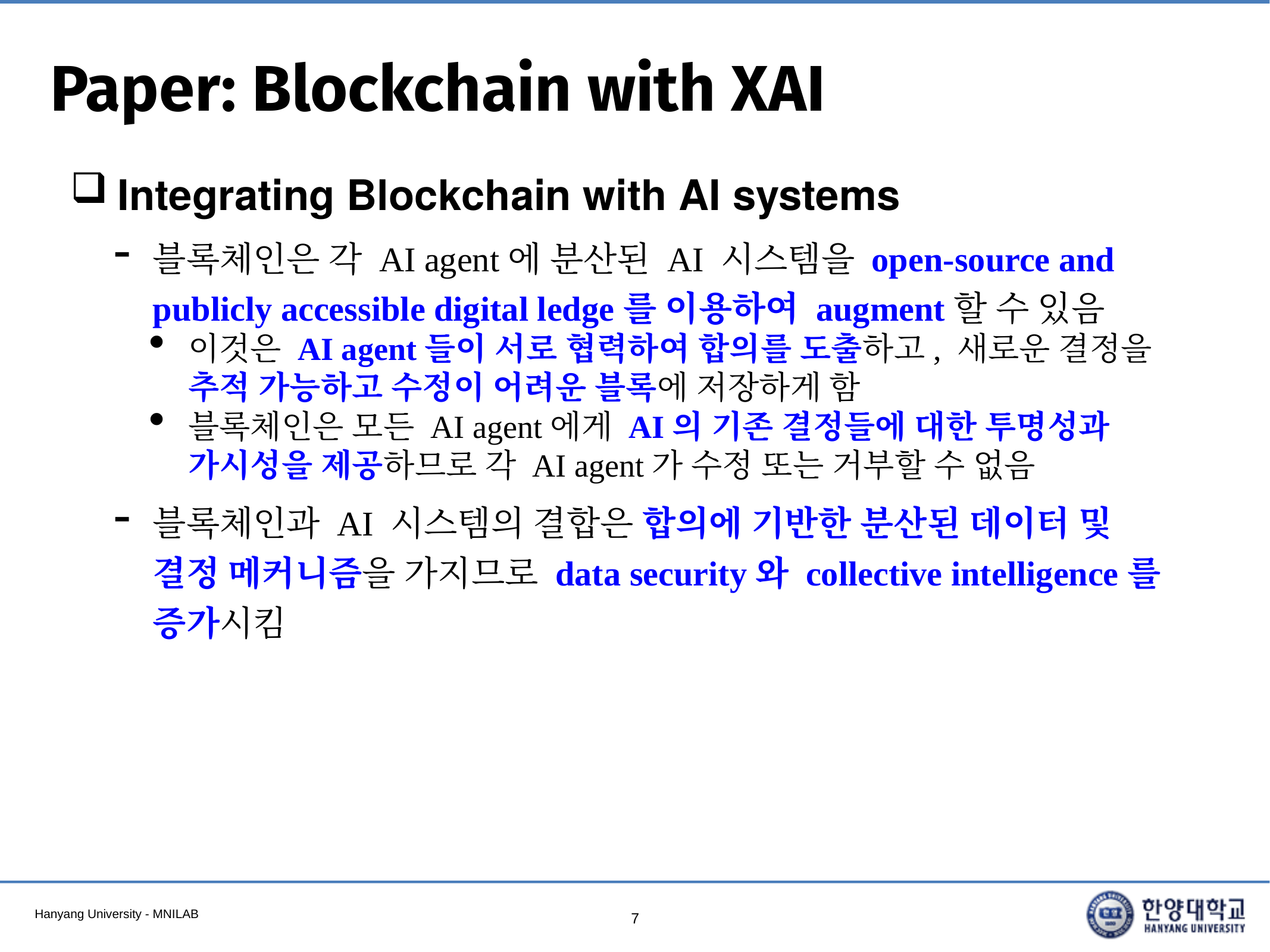

# Paper: Blockchain with XAI
Integrating Blockchain with AI systems
블록체인은 각 AI agent에 분산된 AI 시스템을 open-source and publicly accessible digital ledge를 이용하여 augment할 수 있음
이것은 AI agent들이 서로 협력하여 합의를 도출하고, 새로운 결정을 추적 가능하고 수정이 어려운 블록에 저장하게 함
블록체인은 모든 AI agent에게 AI의 기존 결정들에 대한 투명성과 가시성을 제공하므로 각 AI agent가 수정 또는 거부할 수 없음
블록체인과 AI 시스템의 결합은 합의에 기반한 분산된 데이터 및 결정 메커니즘을 가지므로 data security와 collective intelligence를 증가시킴
7